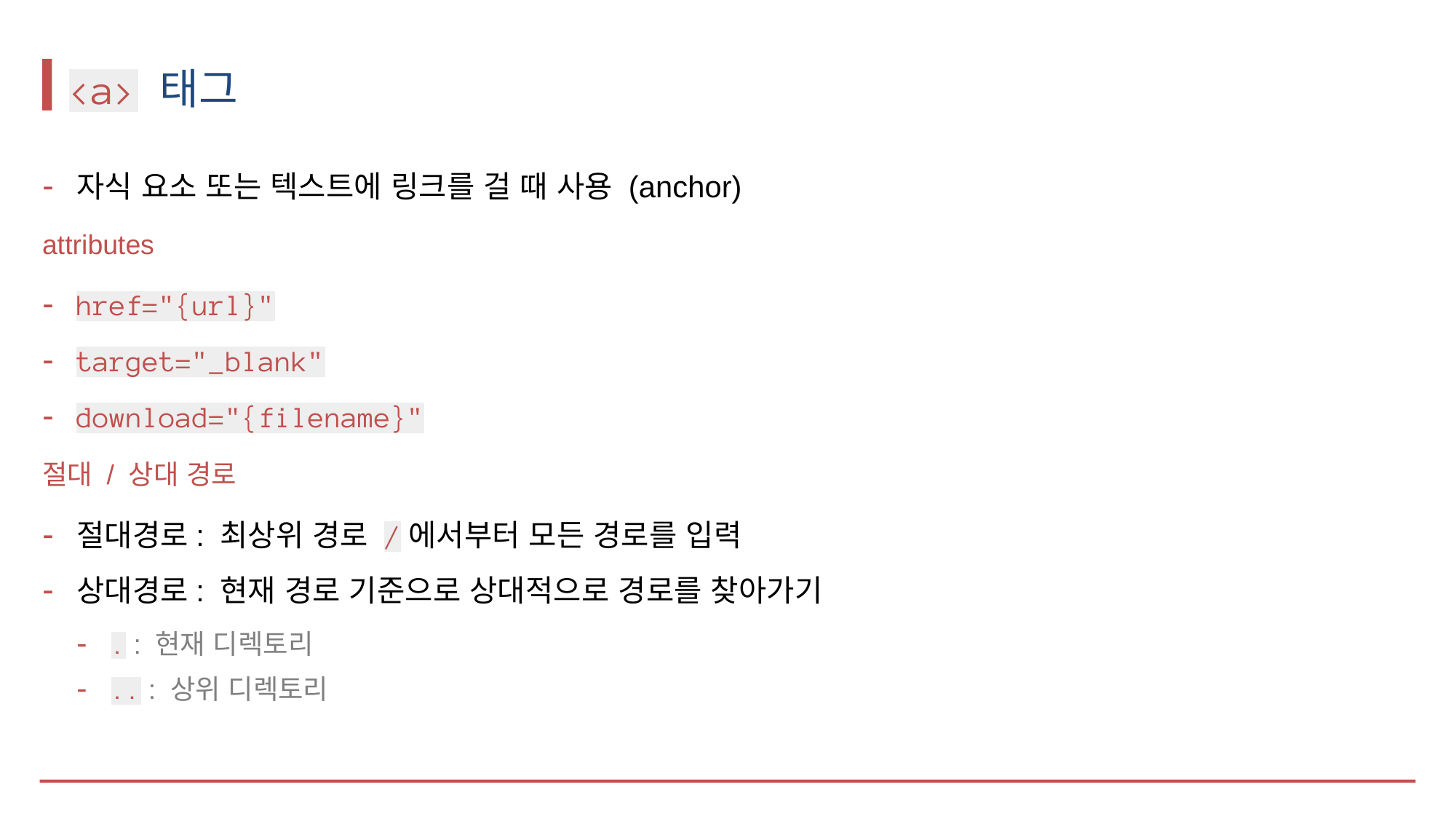

# <a> 태그
자식 요소 또는 텍스트에 링크를 걸 때 사용 (anchor)
attributes
href="{url}"
target="_blank"
download="{filename}"
절대 / 상대 경로
절대경로: 최상위 경로 /에서부터 모든 경로를 입력
상대경로: 현재 경로 기준으로 상대적으로 경로를 찾아가기
. : 현재 디렉토리
.. : 상위 디렉토리